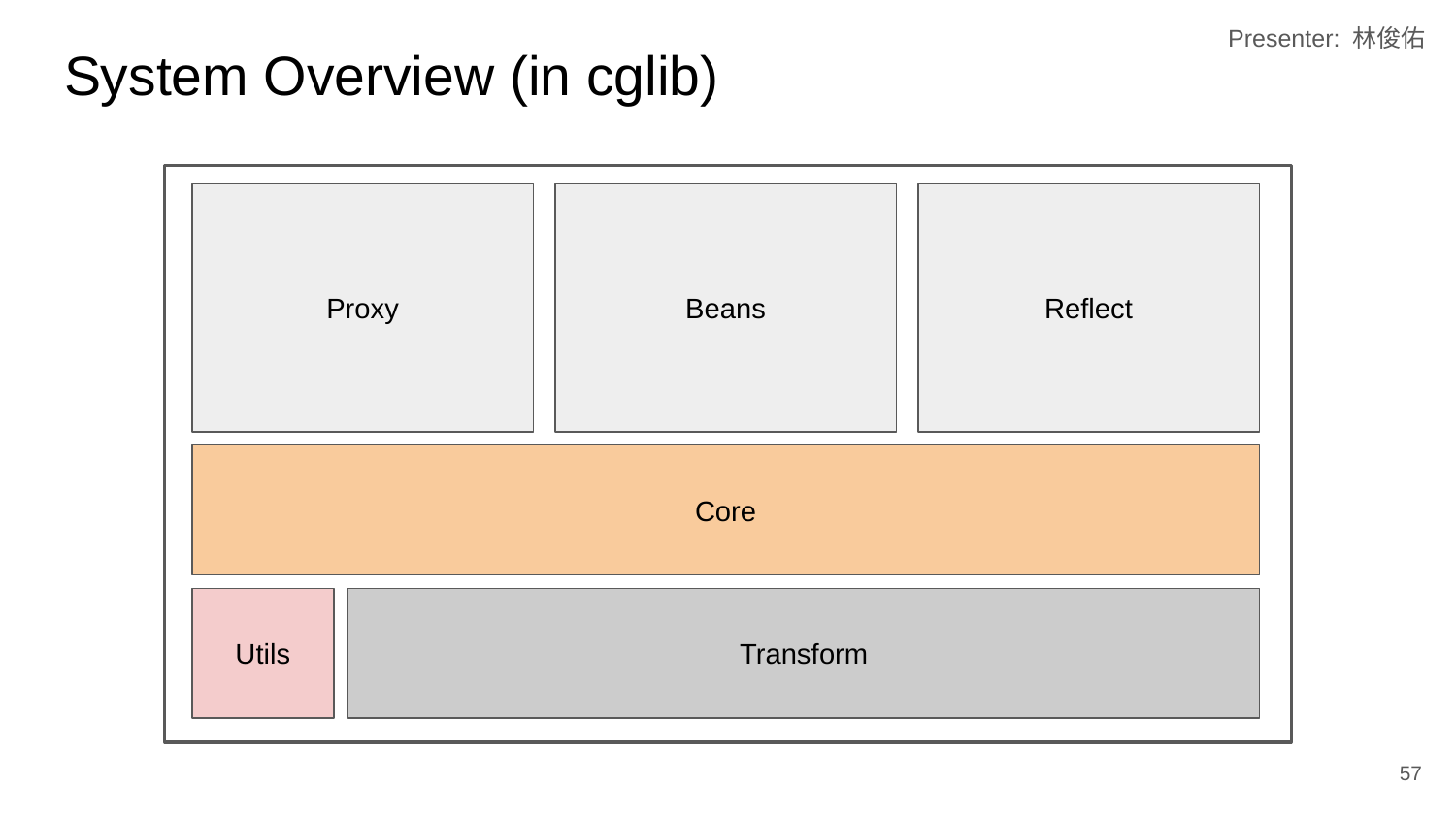

Presenter: 林俊佑
# System Overview (in cglib)

Proxy
Beans
Reflect
Core
Utils
Transform
57